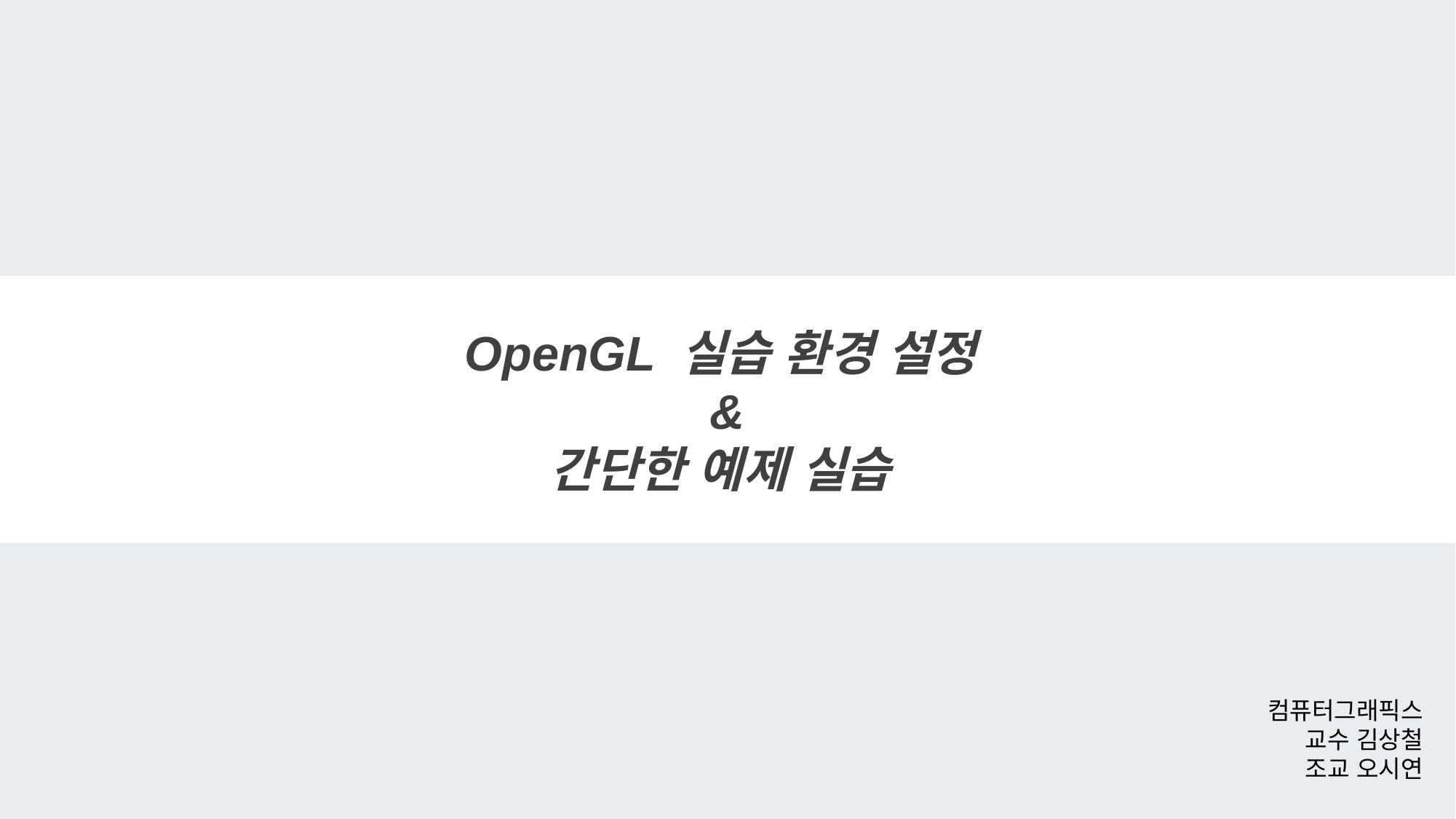

OpenGL 실습 환경 설정
&
간단한 예제 실습
컴퓨터그래픽스
교수 김상철
조교 오시연